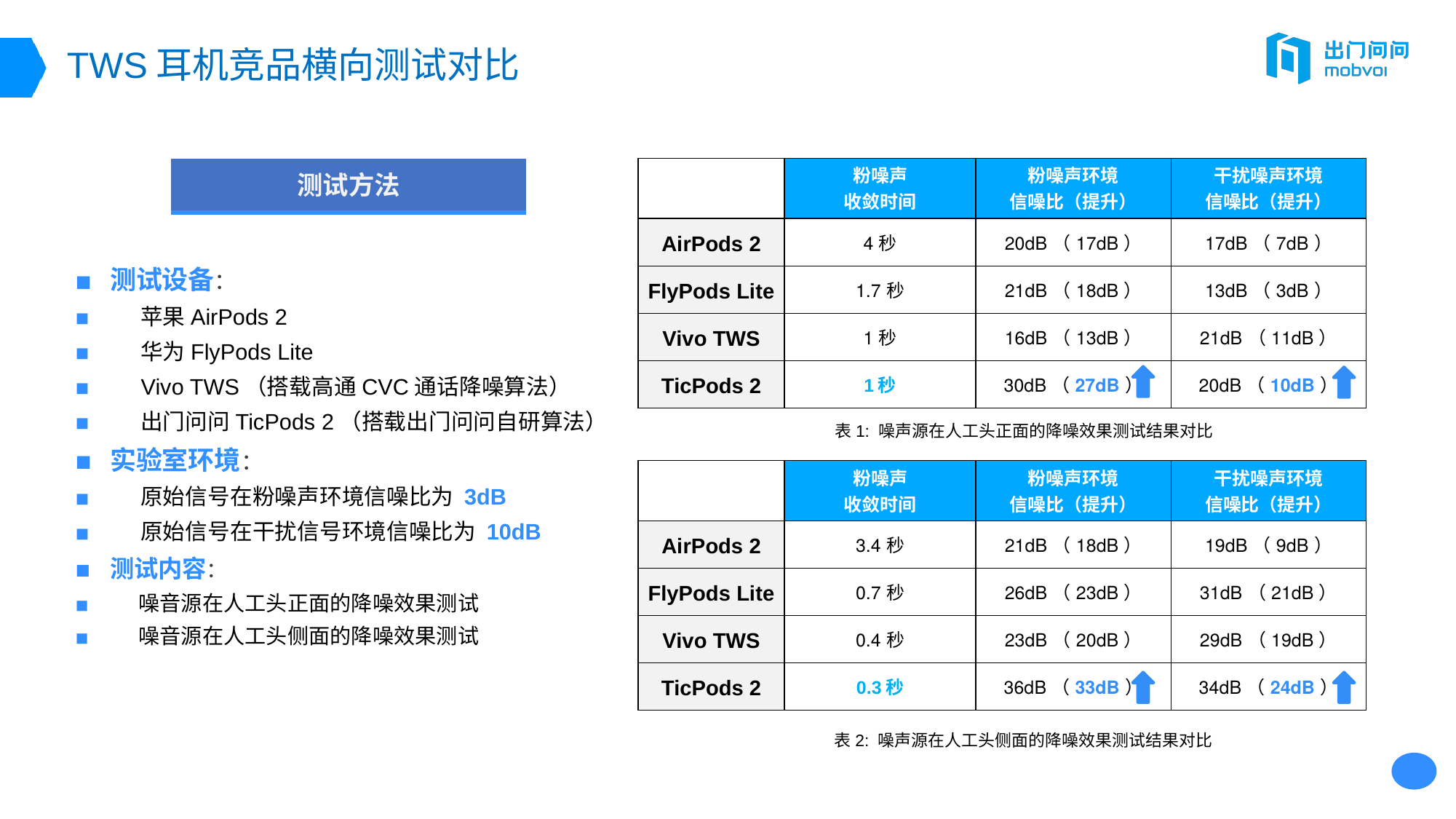

# TWS耳机竞品横向测试对比
| 测试方法 |
| --- |
|  | 粉噪声 收敛时间 | 粉噪声环境 信噪比（提升） | 干扰噪声环境 信噪比（提升） |
| --- | --- | --- | --- |
| AirPods 2 | 4秒 | 20dB（17dB） | 17dB（7dB） |
| FlyPods Lite | 1.7秒 | 21dB（18dB） | 13dB（3dB） |
| Vivo TWS | 1秒 | 16dB（13dB） | 21dB（11dB） |
| TicPods 2 | 1秒 | 30dB（27dB） | 20dB（10dB） |
测试设备：
     苹果AirPods 2
     华为FlyPods Lite
     Vivo TWS（搭载高通CVC通话降噪算法）
     出门问问TicPods 2（搭载出门问问自研算法）
实验室环境：
     原始信号在粉噪声环境信噪比为 3dB
     原始信号在干扰信号环境信噪比为 10dB
测试内容：
     噪音源在人工头正面的降噪效果测试
     噪音源在人工头侧面的降噪效果测试

表1: 噪声源在人工头正面的降噪效果测试结果对比
|  | 粉噪声 收敛时间 | 粉噪声环境 信噪比（提升） | 干扰噪声环境 信噪比（提升） |
| --- | --- | --- | --- |
| AirPods 2 | 3.4秒 | 21dB（18dB） | 19dB（9dB） |
| FlyPods Lite | 0.7秒 | 26dB（23dB） | 31dB（21dB） |
| Vivo TWS | 0.4秒 | 23dB（20dB） | 29dB（19dB） |
| TicPods 2 | 0.3秒 | 36dB（33dB） | 34dB（24dB） |

表2: 噪声源在人工头侧面的降噪效果测试结果对比
16